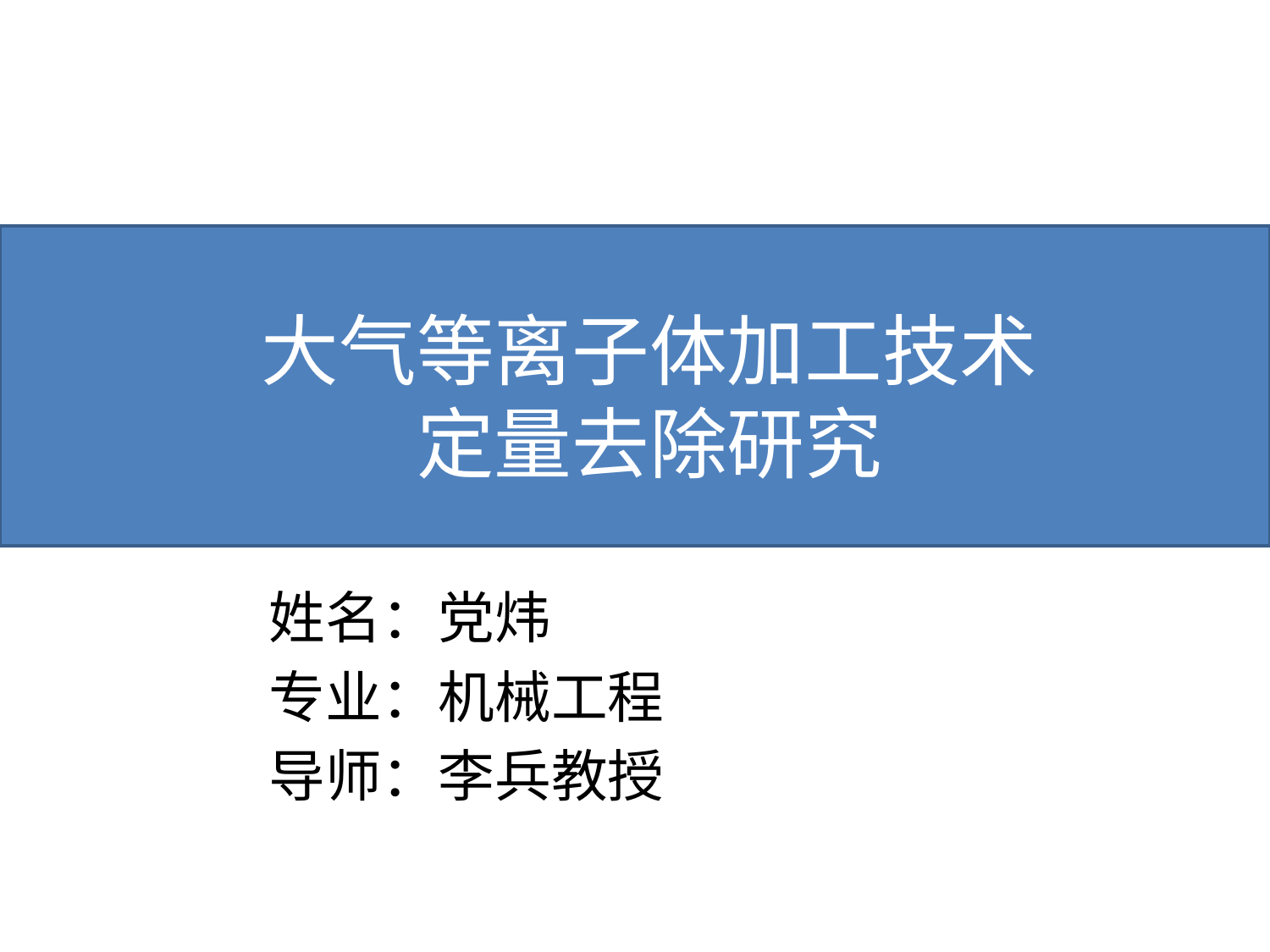

# 大气等离子体加工技术定量去除研究
姓名：党炜
专业：机械工程
导师：李兵教授